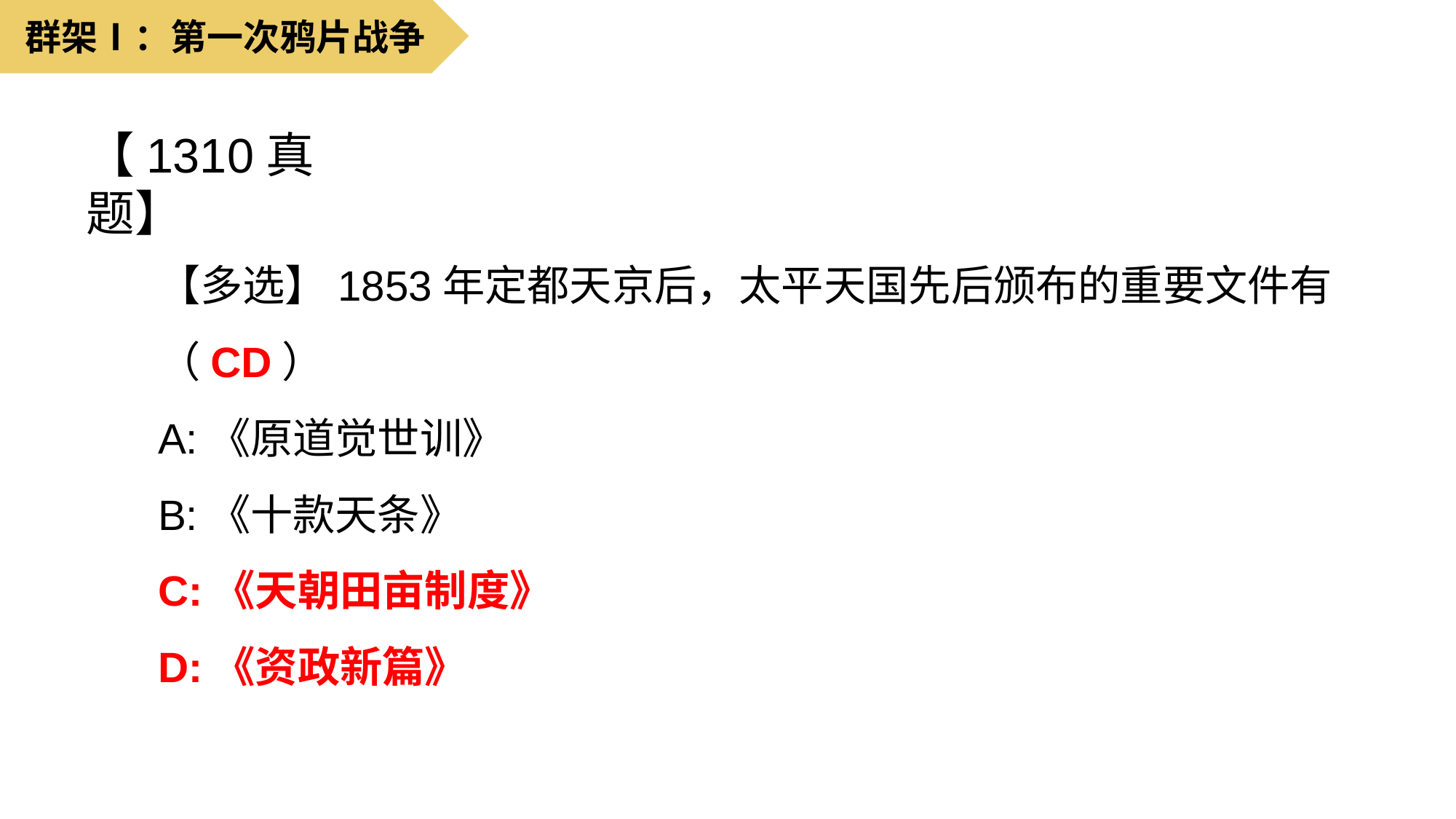

群架Ⅰ：第一次鸦片战争
【1310真题】
【多选】1853年定都天京后，太平天国先后颁布的重要文件有（CD）
A:《原道觉世训》
B:《十款天条》
C:《天朝田亩制度》
D:《资政新篇》